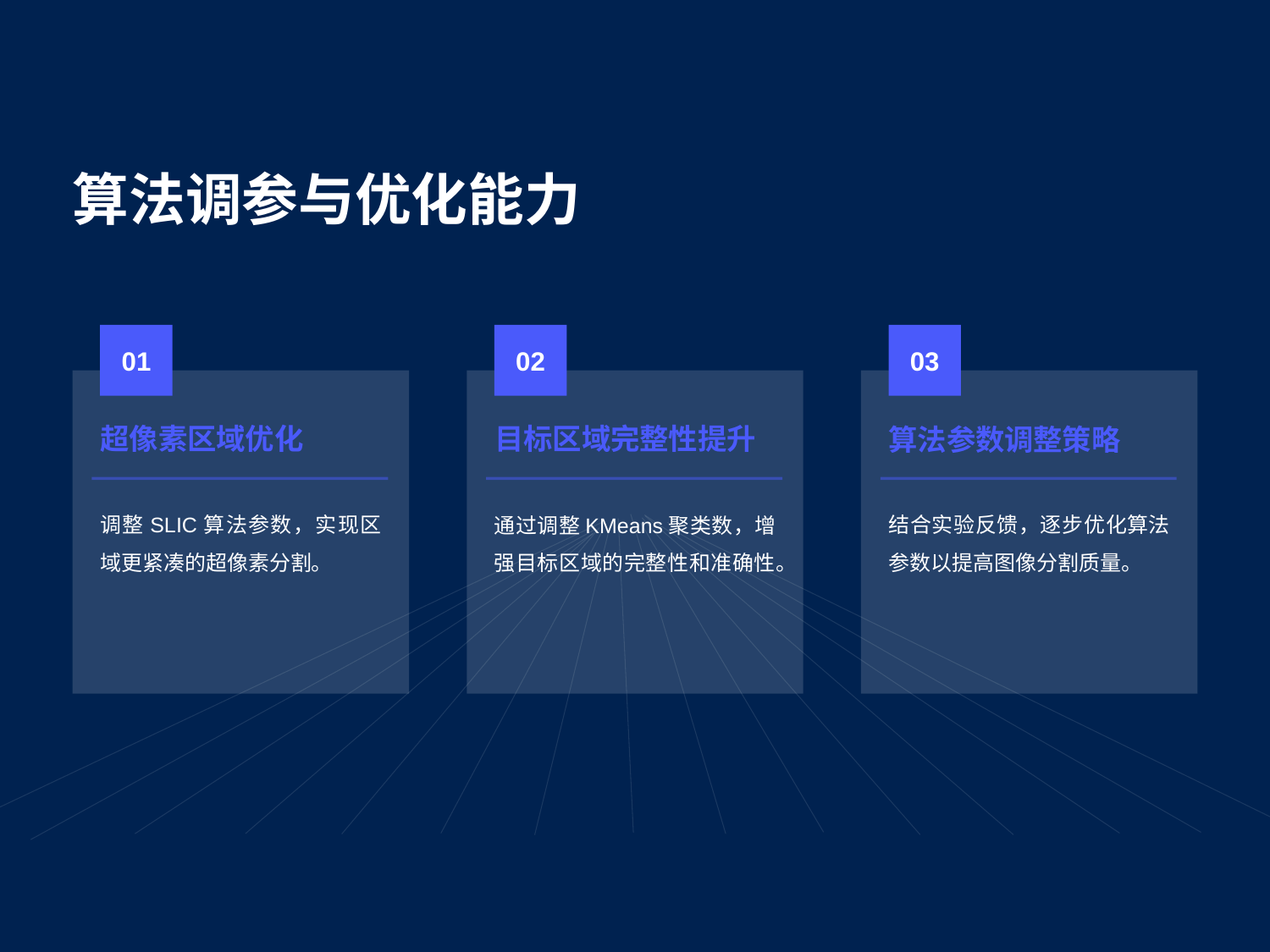

# 算法调参与优化能力
01
02
03

超像素区域优化
目标区域完整性提升
算法参数调整策略
调整SLIC算法参数，实现区域更紧凑的超像素分割。
结合实验反馈，逐步优化算法参数以提高图像分割质量。
通过调整KMeans聚类数，增强目标区域的完整性和准确性。